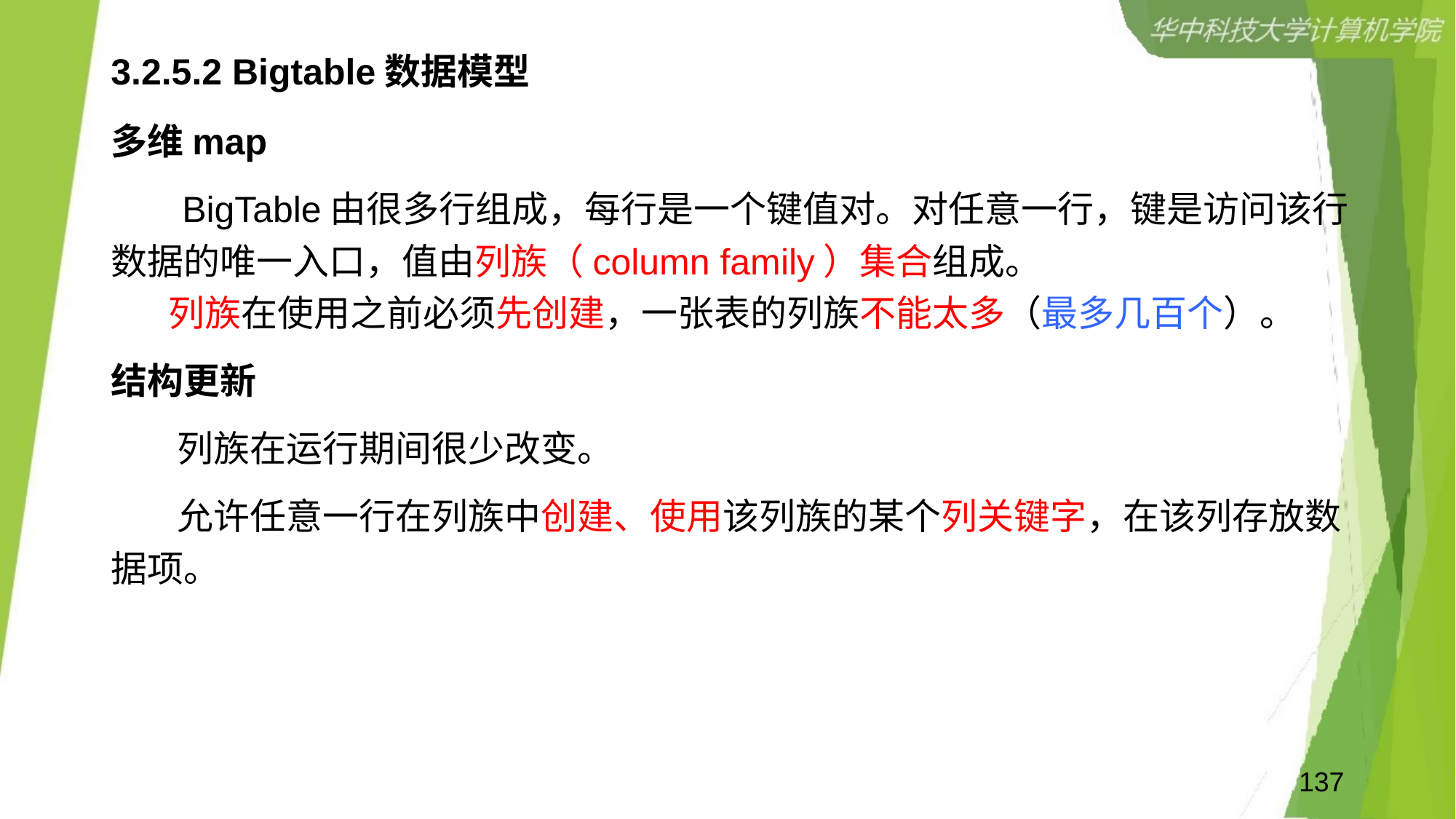

# 3.2.5.2 Bigtable数据模型
多维map
       BigTable由很多行组成，每行是一个键值对。对任意一行，键是访问该行数据的唯一入口，值由列族（column family）集合组成。
       列族在使用之前必须先创建，一张表的列族不能太多（最多几百个）。
结构更新
       列族在运行期间很少改变。
       允许任意一行在列族中创建、使用该列族的某个列关键字，在该列存放数据项。

137